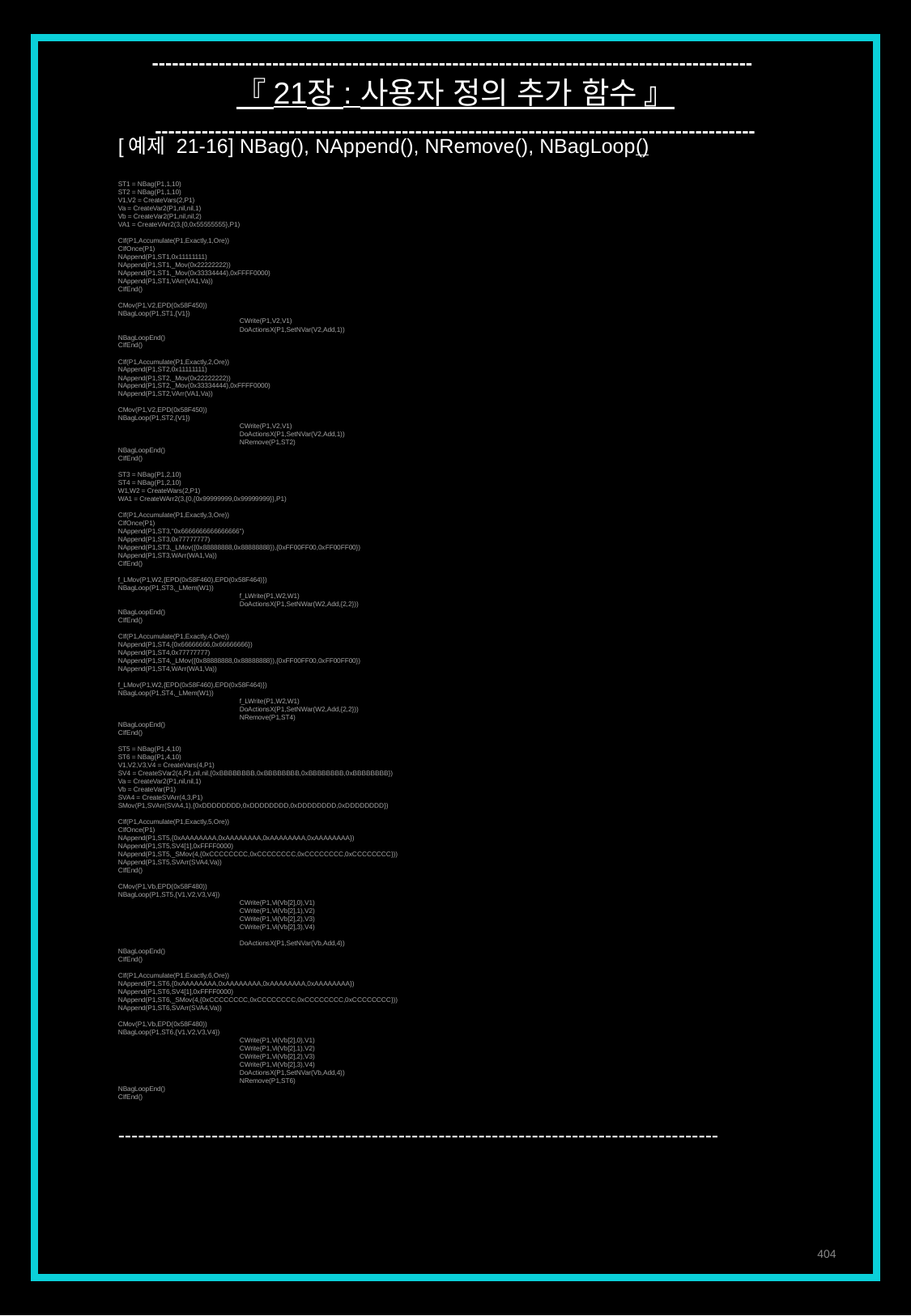

------------------------------------------------------------------------------------------
『 21장 : 사용자 정의 추가 함수 』
------------------------------------------------------------------------------------------
[예제 21-16] NBag(), NAppend(), NRemove(), NBagLoop()

ST1 = NBag(P1,1,10)
ST2 = NBag(P1,1,10)
V1,V2 = CreateVars(2,P1)
Va = CreateVar2(P1,nil,nil,1)
Vb = CreateVar2(P1,nil,nil,2)
VA1 = CreateVArr2(3,{0,0x55555555},P1)

CIf(P1,Accumulate(P1,Exactly,1,Ore))
CIfOnce(P1)
NAppend(P1,ST1,0x11111111)
NAppend(P1,ST1,_Mov(0x22222222))
NAppend(P1,ST1,_Mov(0x33334444),0xFFFF0000)
NAppend(P1,ST1,VArr(VA1,Va))
CIfEnd()

CMov(P1,V2,EPD(0x58F450))
NBagLoop(P1,ST1,{V1})
	CWrite(P1,V2,V1)
	DoActionsX(P1,SetNVar(V2,Add,1))
NBagLoopEnd()
CIfEnd()

CIf(P1,Accumulate(P1,Exactly,2,Ore))
NAppend(P1,ST2,0x11111111)
NAppend(P1,ST2,_Mov(0x22222222))
NAppend(P1,ST2,_Mov(0x33334444),0xFFFF0000)
NAppend(P1,ST2,VArr(VA1,Va))

CMov(P1,V2,EPD(0x58F450))
NBagLoop(P1,ST2,{V1})
	CWrite(P1,V2,V1)
	DoActionsX(P1,SetNVar(V2,Add,1))
	NRemove(P1,ST2)
NBagLoopEnd()
CIfEnd()

ST3 = NBag(P1,2,10)
ST4 = NBag(P1,2,10)
W1,W2 = CreateWars(2,P1)
WA1 = CreateWArr2(3,{0,{0x99999999,0x99999999}},P1)

CIf(P1,Accumulate(P1,Exactly,3,Ore))
CIfOnce(P1)
NAppend(P1,ST3,"0x6666666666666666")
NAppend(P1,ST3,0x77777777)
NAppend(P1,ST3,_LMov({0x88888888,0x88888888}),{0xFF00FF00,0xFF00FF00})
NAppend(P1,ST3,WArr(WA1,Va))
CIfEnd()

f_LMov(P1,W2,{EPD(0x58F460),EPD(0x58F464)})
NBagLoop(P1,ST3,_LMem(W1))
	f_LWrite(P1,W2,W1)
	DoActionsX(P1,SetNWar(W2,Add,{2,2}))
NBagLoopEnd()
CIfEnd()

CIf(P1,Accumulate(P1,Exactly,4,Ore))
NAppend(P1,ST4,{0x66666666,0x66666666})
NAppend(P1,ST4,0x77777777)
NAppend(P1,ST4,_LMov({0x88888888,0x88888888}),{0xFF00FF00,0xFF00FF00})
NAppend(P1,ST4,WArr(WA1,Va))

f_LMov(P1,W2,{EPD(0x58F460),EPD(0x58F464)})
NBagLoop(P1,ST4,_LMem(W1))
	f_LWrite(P1,W2,W1)
	DoActionsX(P1,SetNWar(W2,Add,{2,2}))
	NRemove(P1,ST4)
NBagLoopEnd()
CIfEnd()

ST5 = NBag(P1,4,10)
ST6 = NBag(P1,4,10)
V1,V2,V3,V4 = CreateVars(4,P1)
SV4 = CreateSVar2(4,P1,nil,nil,{0xBBBBBBBB,0xBBBBBBBB,0xBBBBBBBB,0xBBBBBBBB})
Va = CreateVar2(P1,nil,nil,1)
Vb = CreateVar(P1)
SVA4 = CreateSVArr(4,3,P1)
SMov(P1,SVArr(SVA4,1),{0xDDDDDDDD,0xDDDDDDDD,0xDDDDDDDD,0xDDDDDDDD})

CIf(P1,Accumulate(P1,Exactly,5,Ore))
CIfOnce(P1)
NAppend(P1,ST5,{0xAAAAAAAA,0xAAAAAAAA,0xAAAAAAAA,0xAAAAAAAA})
NAppend(P1,ST5,SV4[1],0xFFFF0000)
NAppend(P1,ST5,_SMov(4,{0xCCCCCCCC,0xCCCCCCCC,0xCCCCCCCC,0xCCCCCCCC}))
NAppend(P1,ST5,SVArr(SVA4,Va))
CIfEnd()

CMov(P1,Vb,EPD(0x58F480))
NBagLoop(P1,ST5,{V1,V2,V3,V4})
	CWrite(P1,Vi(Vb[2],0),V1)
	CWrite(P1,Vi(Vb[2],1),V2)
	CWrite(P1,Vi(Vb[2],2),V3)
	CWrite(P1,Vi(Vb[2],3),V4)

	DoActionsX(P1,SetNVar(Vb,Add,4))
NBagLoopEnd()
CIfEnd()

CIf(P1,Accumulate(P1,Exactly,6,Ore))
NAppend(P1,ST6,{0xAAAAAAAA,0xAAAAAAAA,0xAAAAAAAA,0xAAAAAAAA})
NAppend(P1,ST6,SV4[1],0xFFFF0000)
NAppend(P1,ST6,_SMov(4,{0xCCCCCCCC,0xCCCCCCCC,0xCCCCCCCC,0xCCCCCCCC}))
NAppend(P1,ST6,SVArr(SVA4,Va))

CMov(P1,Vb,EPD(0x58F480))
NBagLoop(P1,ST6,{V1,V2,V3,V4})
	CWrite(P1,Vi(Vb[2],0),V1)
	CWrite(P1,Vi(Vb[2],1),V2)
	CWrite(P1,Vi(Vb[2],2),V3)
	CWrite(P1,Vi(Vb[2],3),V4)
	DoActionsX(P1,SetNVar(Vb,Add,4))
	NRemove(P1,ST6)
NBagLoopEnd()
CIfEnd()

------------------------------------------------------------------------------------------
404